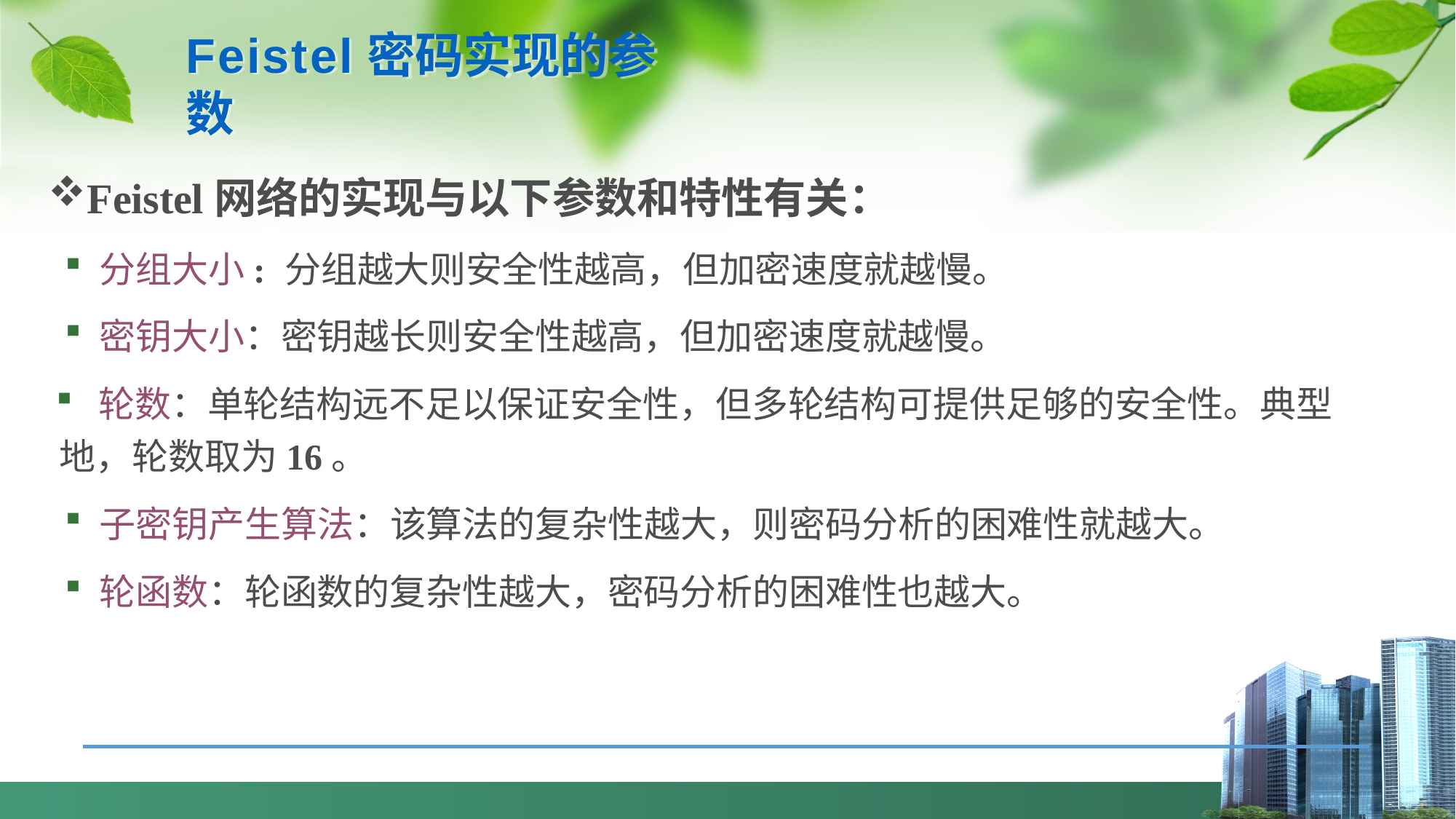

# Feistel密码实现的参数
Feistel网络的实现与以下参数和特性有关：
分组大小: 分组越大则安全性越高，但加密速度就越慢。
密钥大小：密钥越长则安全性越高，但加密速度就越慢。
  轮数：单轮结构远不足以保证安全性，但多轮结构可提供足够的安全性。典型地，轮数取为16。
子密钥产生算法：该算法的复杂性越大，则密码分析的困难性就越大。
轮函数：轮函数的复杂性越大，密码分析的困难性也越大。